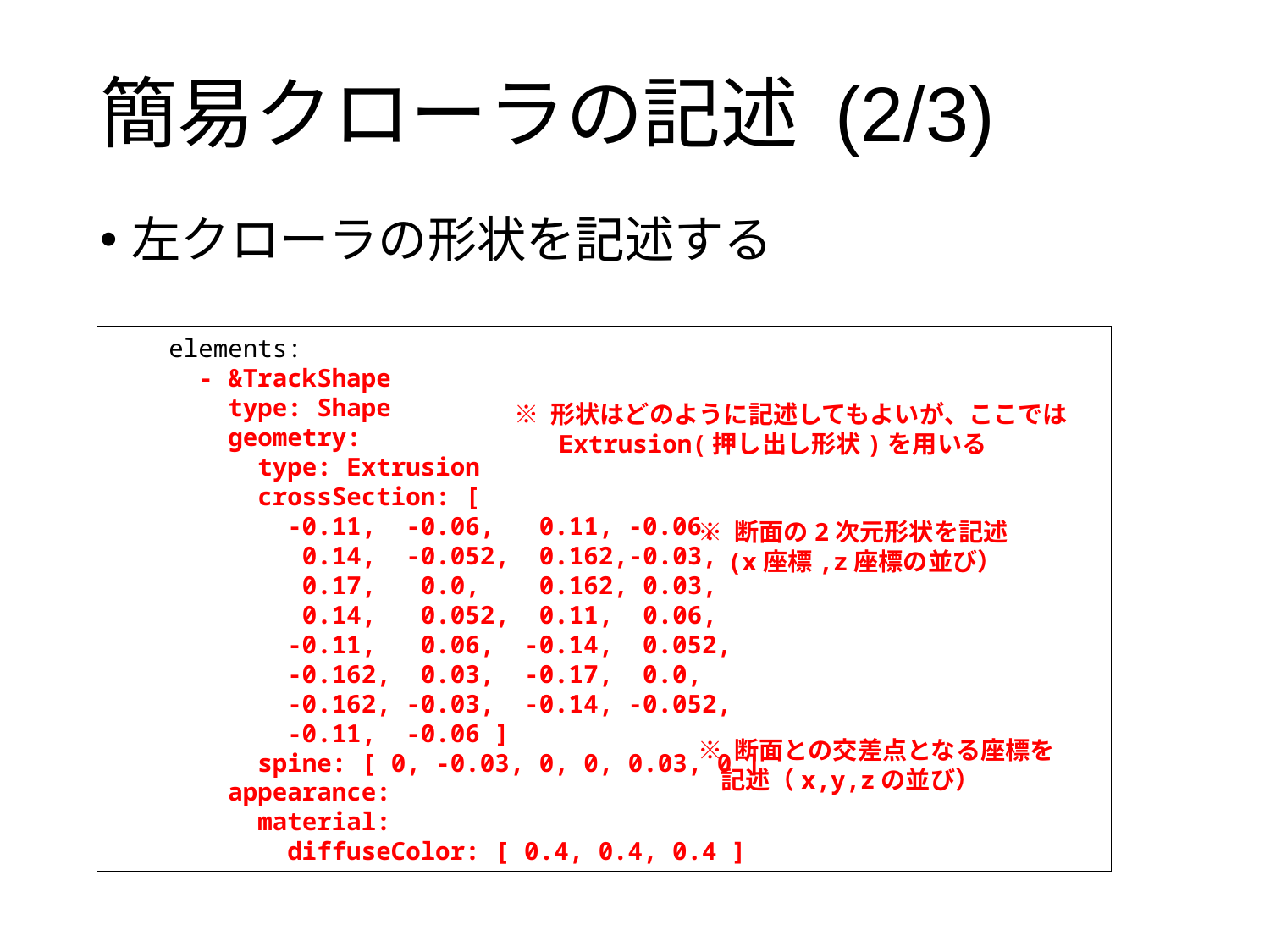

# 簡易クローラの記述 (2/3)
左クローラの形状を記述する
    elements:
      - &TrackShape
        type: Shape
        geometry:
          type: Extrusion
          crossSection: [
            -0.11,  -0.06,   0.11, -0.06,
             0.14,  -0.052,  0.162,-0.03,
             0.17,   0.0,    0.162, 0.03,
             0.14,   0.052,  0.11,  0.06,
            -0.11,   0.06,  -0.14,  0.052,
            -0.162,  0.03,  -0.17,  0.0,
            -0.162, -0.03,  -0.14, -0.052,
            -0.11,  -0.06 ]
          spine: [ 0, -0.03, 0, 0, 0.03, 0 ]
        appearance:
          material:
            diffuseColor: [ 0.4, 0.4, 0.4 ]
※ 形状はどのように記述してもよいが、ここでは
   Extrusion(押し出し形状)を用いる
※ 断面の2次元形状を記述
  (x座標,z座標の並び）
※ 断面との交差点となる座標を
   記述（x,y,zの並び）